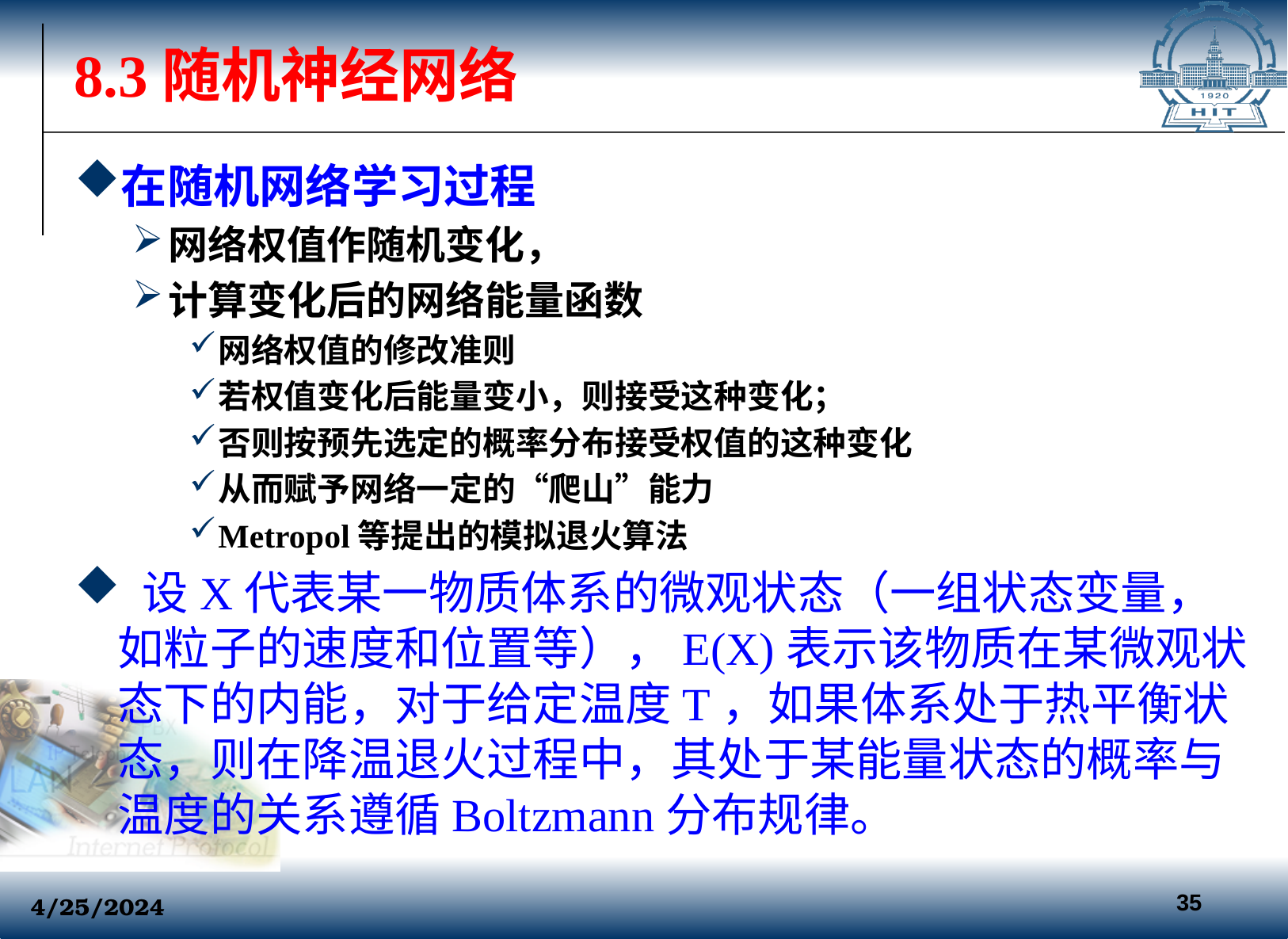

# 8.3随机神经网络
在随机网络学习过程
网络权值作随机变化，
计算变化后的网络能量函数
网络权值的修改准则
若权值变化后能量变小，则接受这种变化；
否则按预先选定的概率分布接受权值的这种变化
从而赋予网络一定的“爬山”能力
Metropol等提出的模拟退火算法
 设X代表某一物质体系的微观状态（一组状态变量，如粒子的速度和位置等），E(X)表示该物质在某微观状态下的内能，对于给定温度T，如果体系处于热平衡状态，则在降温退火过程中，其处于某能量状态的概率与温度的关系遵循Boltzmann分布规律。